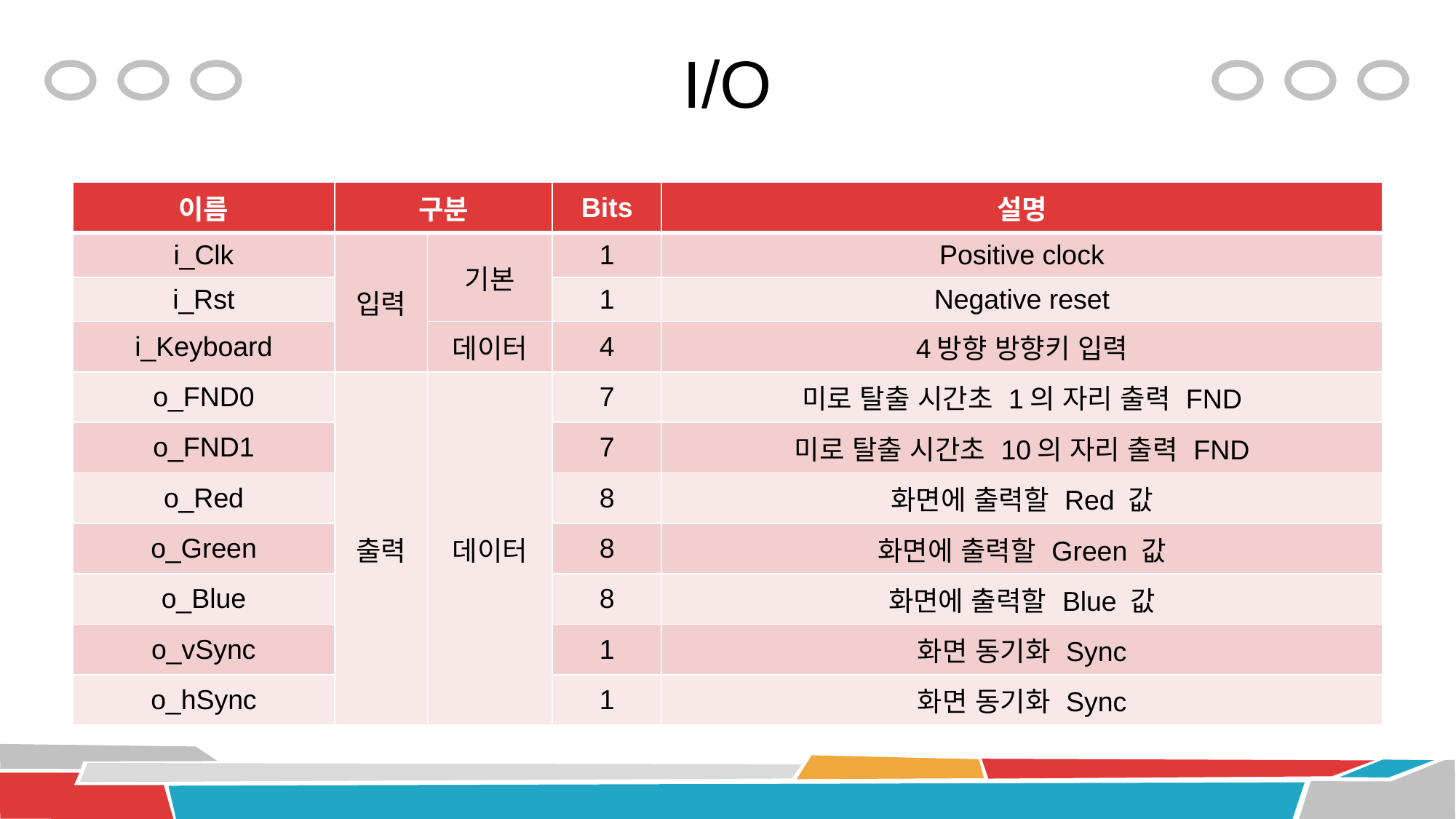

# I/O
| 이름 | 구분 |  | Bits | 설명 |
| --- | --- | --- | --- | --- |
| i\_Clk | 입력 | 기본 | 1 | Positive clock |
| i\_Rst |  |  | 1 | Negative reset |
| i\_Keyboard |  | 데이터 | 4 | 4방향 방향키 입력 |
| o\_FND0 | 출력 | 데이터 | 7 | 미로 탈출 시간초 1의 자리 출력 FND |
| o\_FND1 |  |  | 7 | 미로 탈출 시간초 10의 자리 출력 FND |
| o\_Red |  |  | 8 | 화면에 출력할 Red 값 |
| o\_Green |  |  | 8 | 화면에 출력할 Green 값 |
| o\_Blue |  |  | 8 | 화면에 출력할 Blue 값 |
| o\_vSync |  |  | 1 | 화면 동기화 Sync |
| o\_hSync |  |  | 1 | 화면 동기화 Sync |